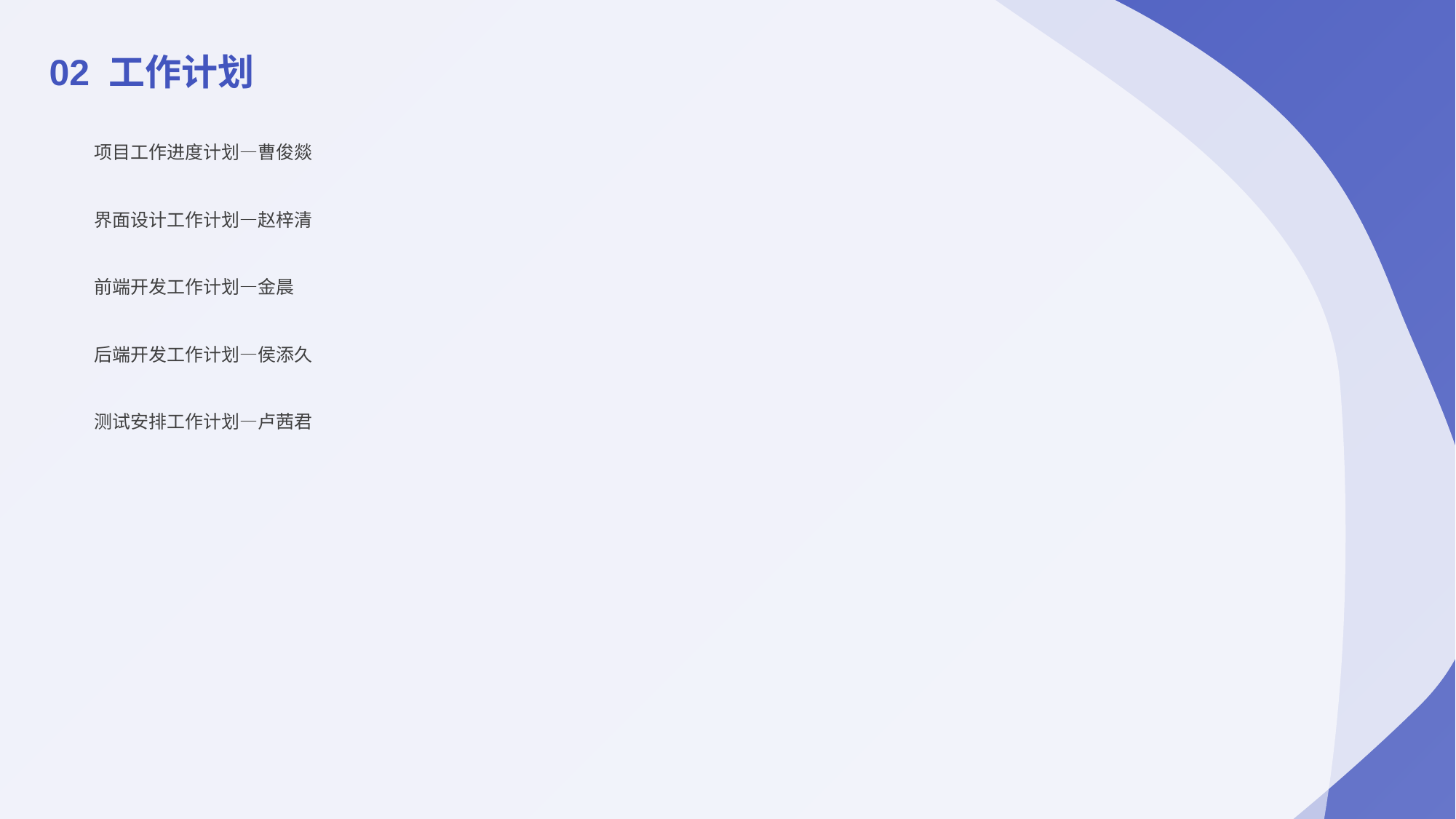

02 工作计划
项目工作进度计划—曹俊燚
界面设计工作计划—赵梓清
前端开发工作计划—金晨
后端开发工作计划—侯添久
测试安排工作计划—卢茜君